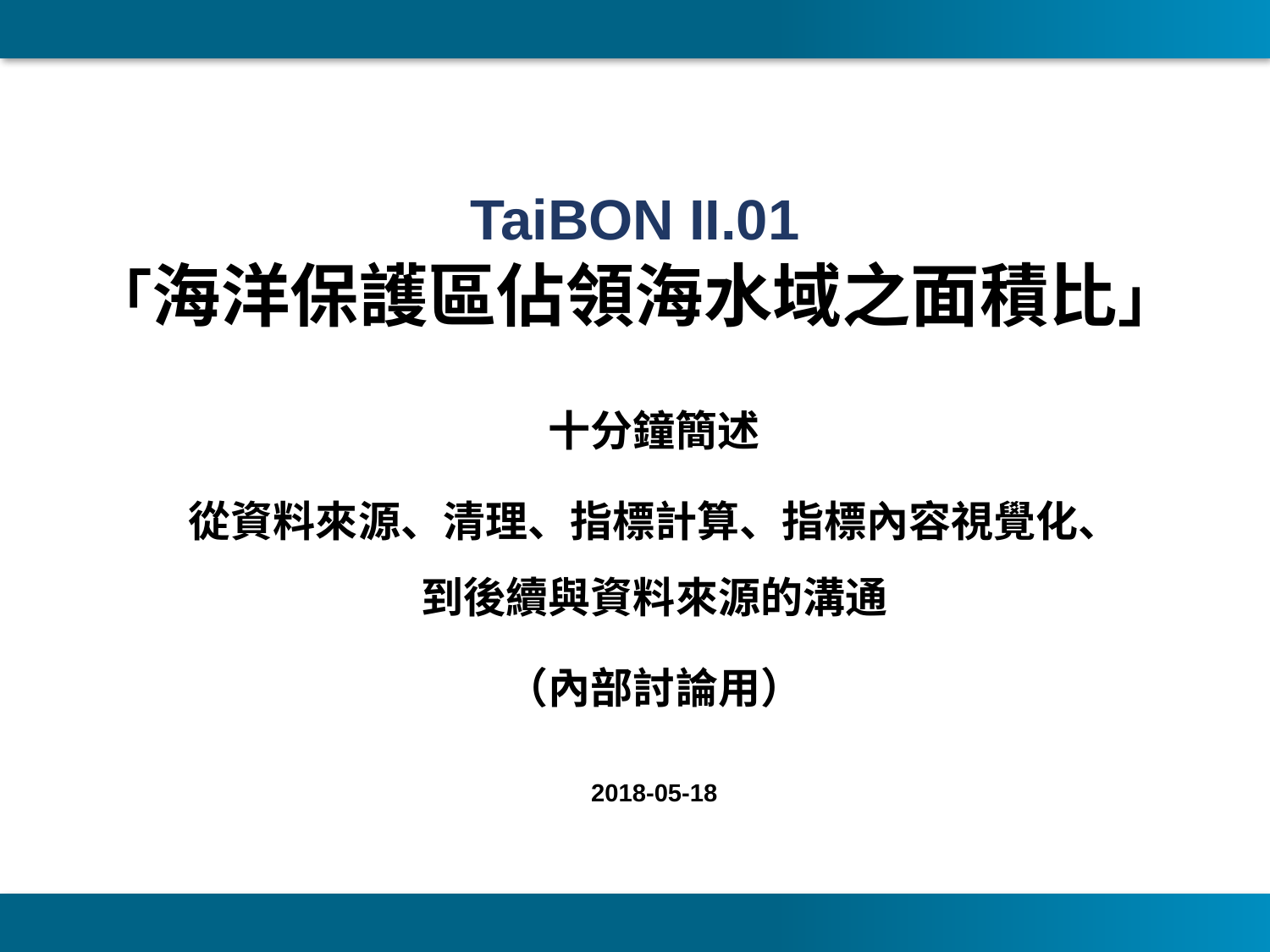

TaiBON II.01
「海洋保護區佔領海水域之面積比」

十分鐘簡述
從資料來源、清理、指標計算、指標內容視覺化、
到後續與資料來源的溝通
（內部討論用）
2018-05-18